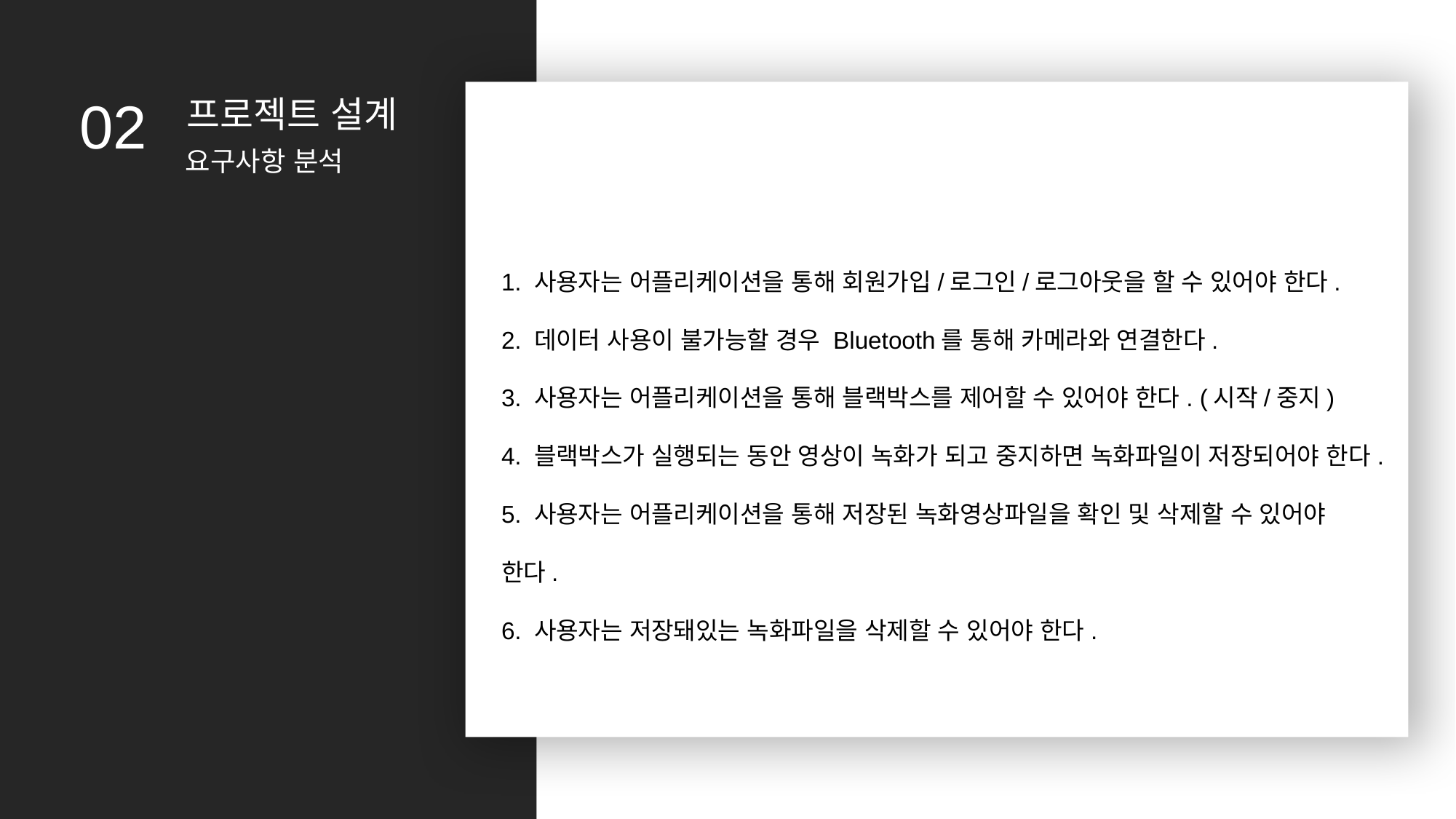

02
프로젝트 설계
요구사항 분석
1. 사용자는 어플리케이션을 통해 회원가입/로그인/로그아웃을 할 수 있어야 한다.
2. 데이터 사용이 불가능할 경우 Bluetooth를 통해 카메라와 연결한다.
3. 사용자는 어플리케이션을 통해 블랙박스를 제어할 수 있어야 한다. (시작/중지)
4. 블랙박스가 실행되는 동안 영상이 녹화가 되고 중지하면 녹화파일이 저장되어야 한다.
5. 사용자는 어플리케이션을 통해 저장된 녹화영상파일을 확인 및 삭제할 수 있어야 한다.
6. 사용자는 저장돼있는 녹화파일을 삭제할 수 있어야 한다.